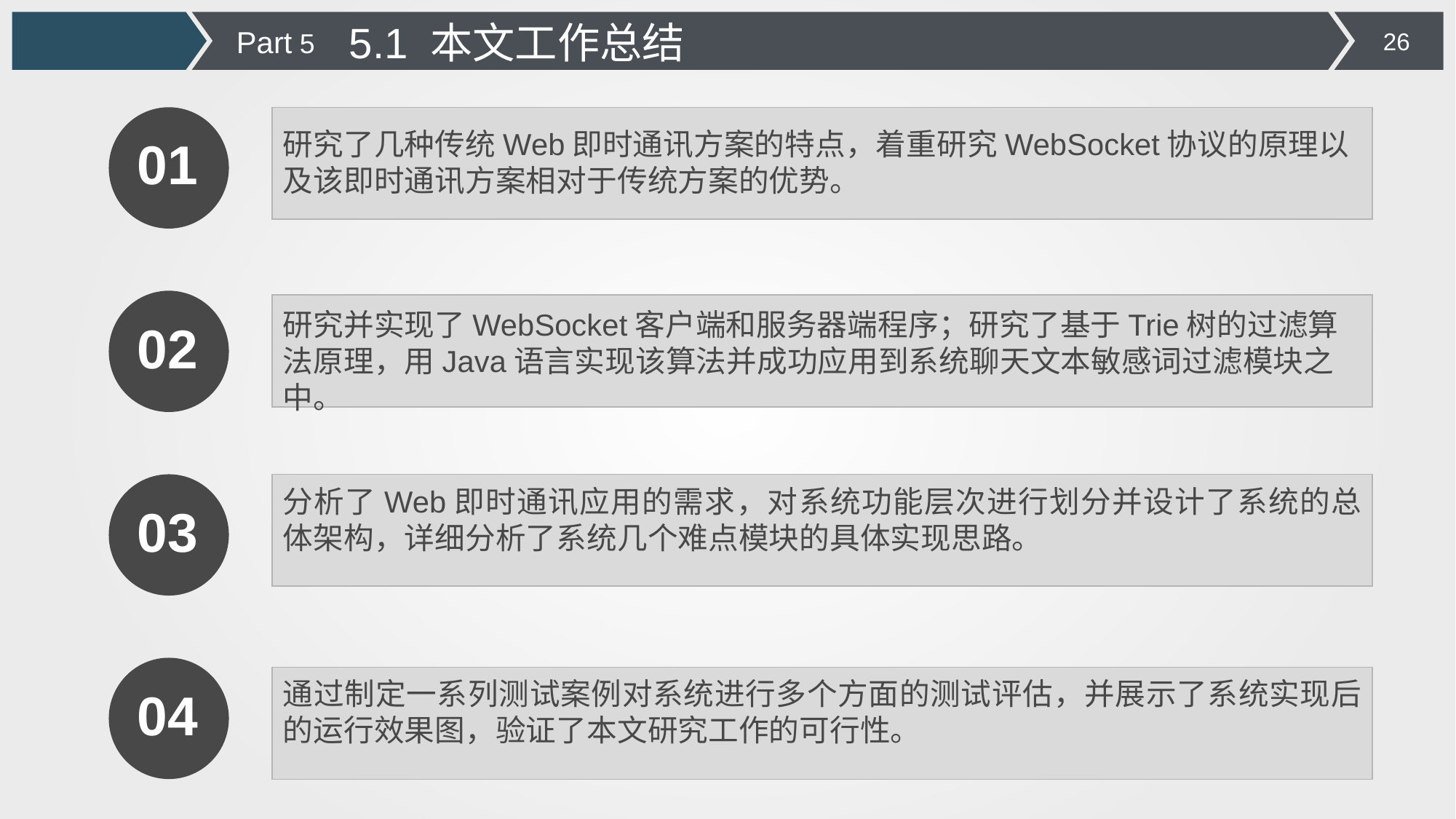

5.1 本文工作总结
Part 5
01

研究了几种传统Web即时通讯方案的特点，着重研究WebSocket协议的原理以及该即时通讯方案相对于传统方案的优势。
02

研究并实现了WebSocket客户端和服务器端程序；研究了基于Trie树的过滤算法原理，用Java语言实现该算法并成功应用到系统聊天文本敏感词过滤模块之中。
03

分析了Web即时通讯应用的需求，对系统功能层次进行划分并设计了系统的总体架构，详细分析了系统几个难点模块的具体实现思路。
04

通过制定一系列测试案例对系统进行多个方面的测试评估，并展示了系统实现后的运行效果图，验证了本文研究工作的可行性。